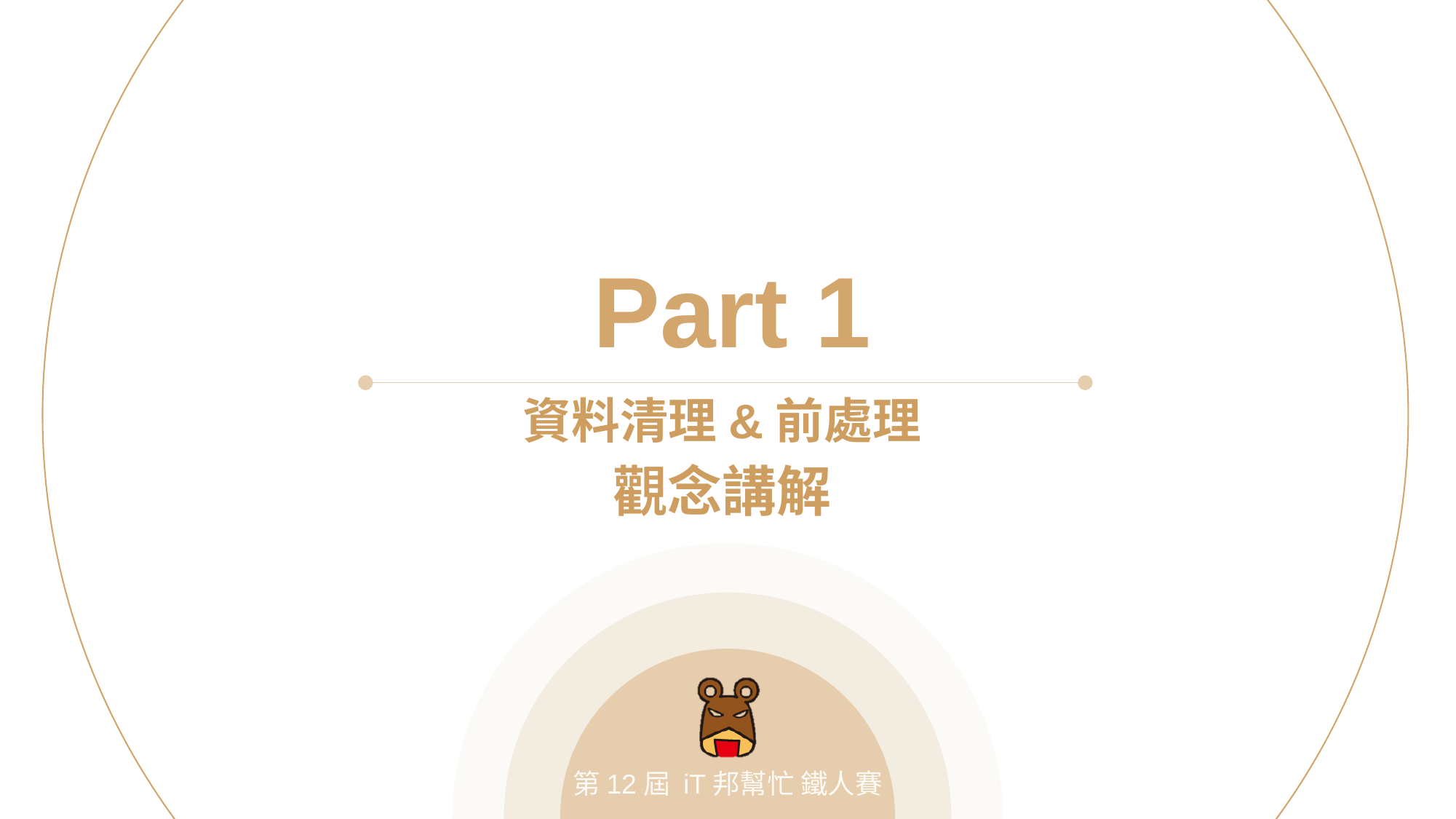

Part 1
資料清理&前處理
觀念講解
第12屆 iT邦幫忙 鐵人賽